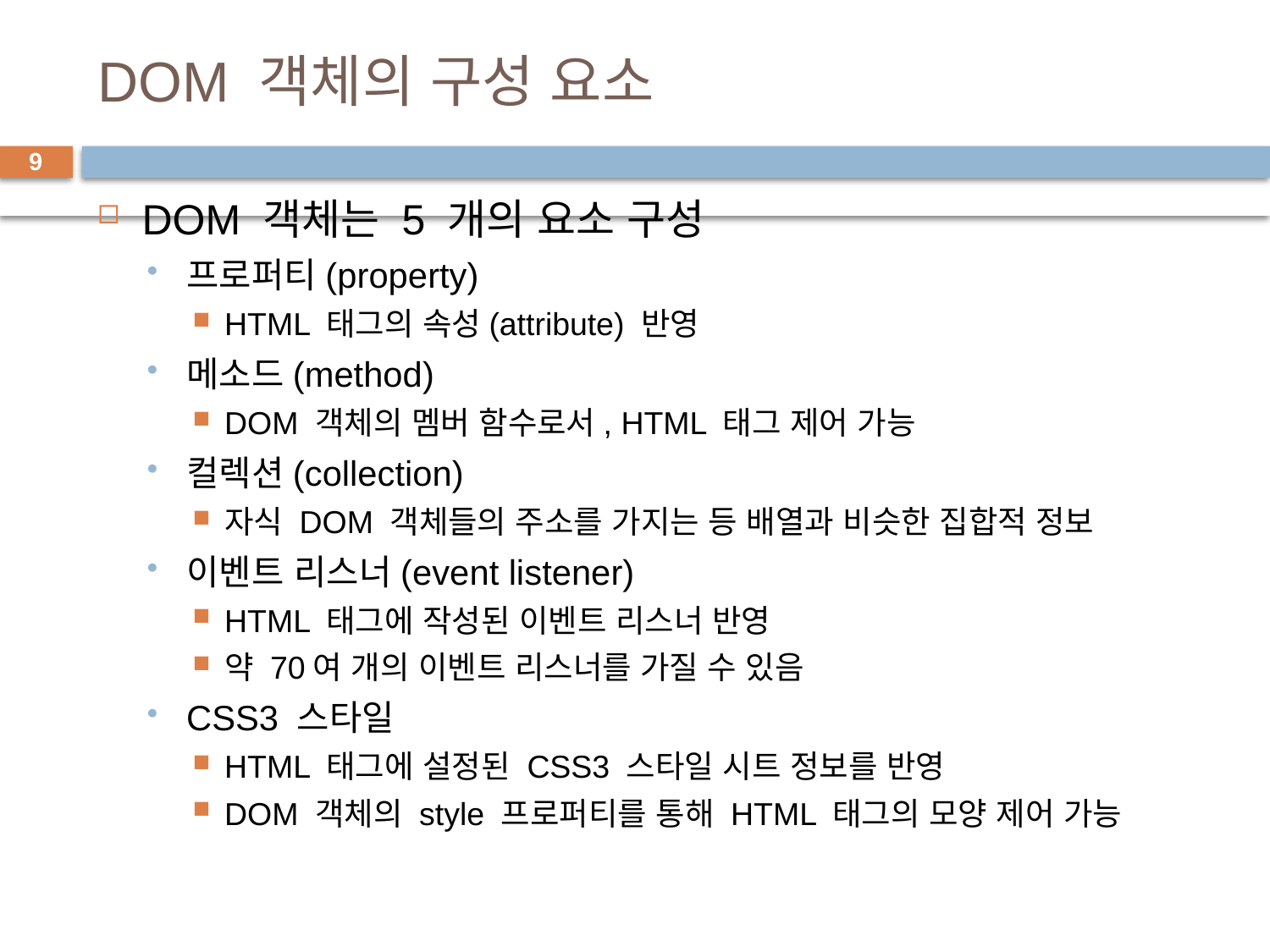

# DOM 객체의 구성 요소
9
DOM 객체는 5 개의 요소 구성
프로퍼티(property)
HTML 태그의 속성(attribute) 반영
메소드(method)
DOM 객체의 멤버 함수로서, HTML 태그 제어 가능
컬렉션(collection)
자식 DOM 객체들의 주소를 가지는 등 배열과 비슷한 집합적 정보
이벤트 리스너(event listener)
HTML 태그에 작성된 이벤트 리스너 반영
약 70여 개의 이벤트 리스너를 가질 수 있음
CSS3 스타일
HTML 태그에 설정된 CSS3 스타일 시트 정보를 반영
DOM 객체의 style 프로퍼티를 통해 HTML 태그의 모양 제어 가능